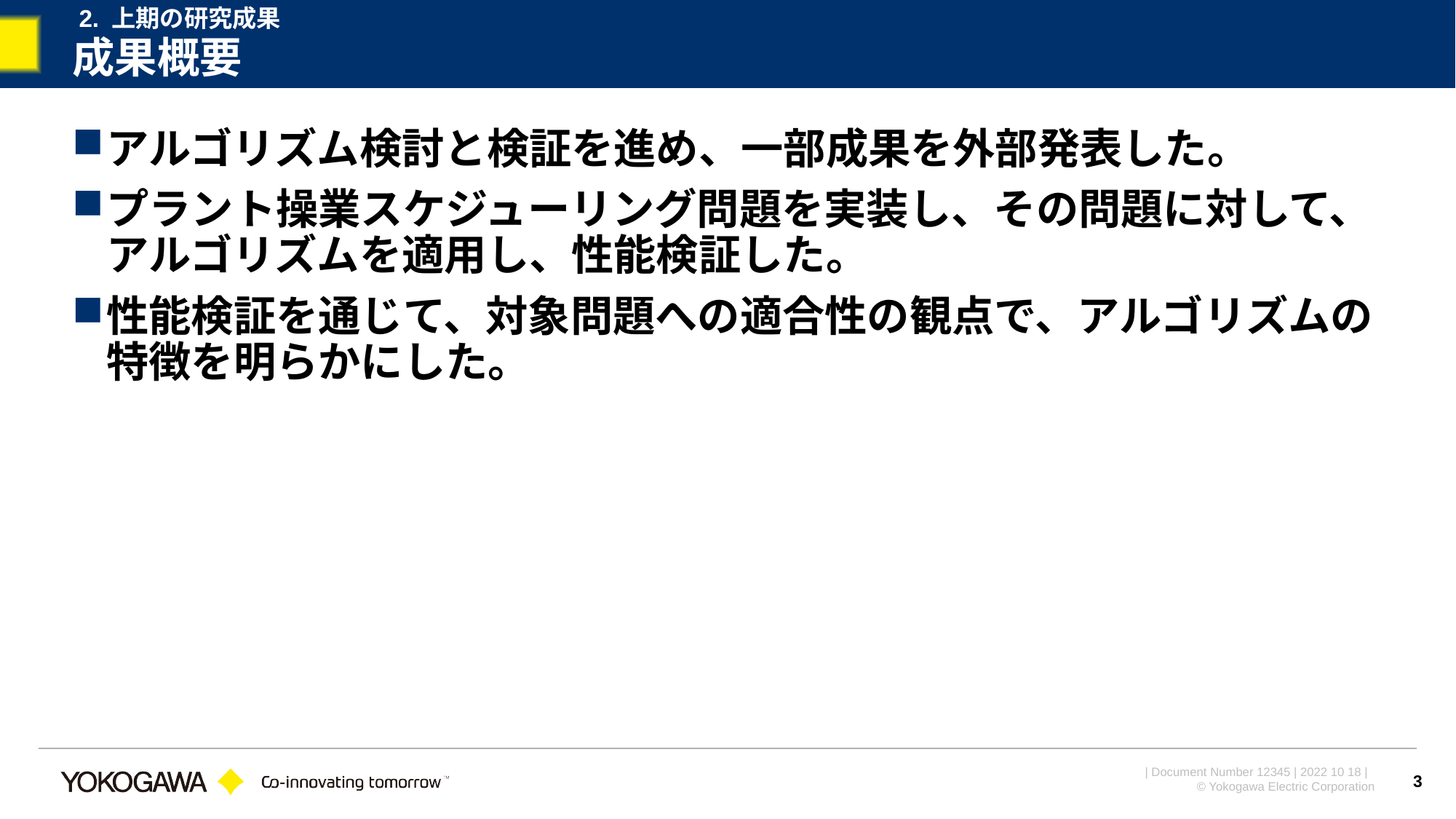

2. 上期の研究成果
# 成果概要
アルゴリズム検討と検証を進め、一部成果を外部発表した。
プラント操業スケジューリング問題を実装し、その問題に対して、アルゴリズムを適用し、性能検証した。
性能検証を通じて、対象問題への適合性の観点で、アルゴリズムの特徴を明らかにした。
3